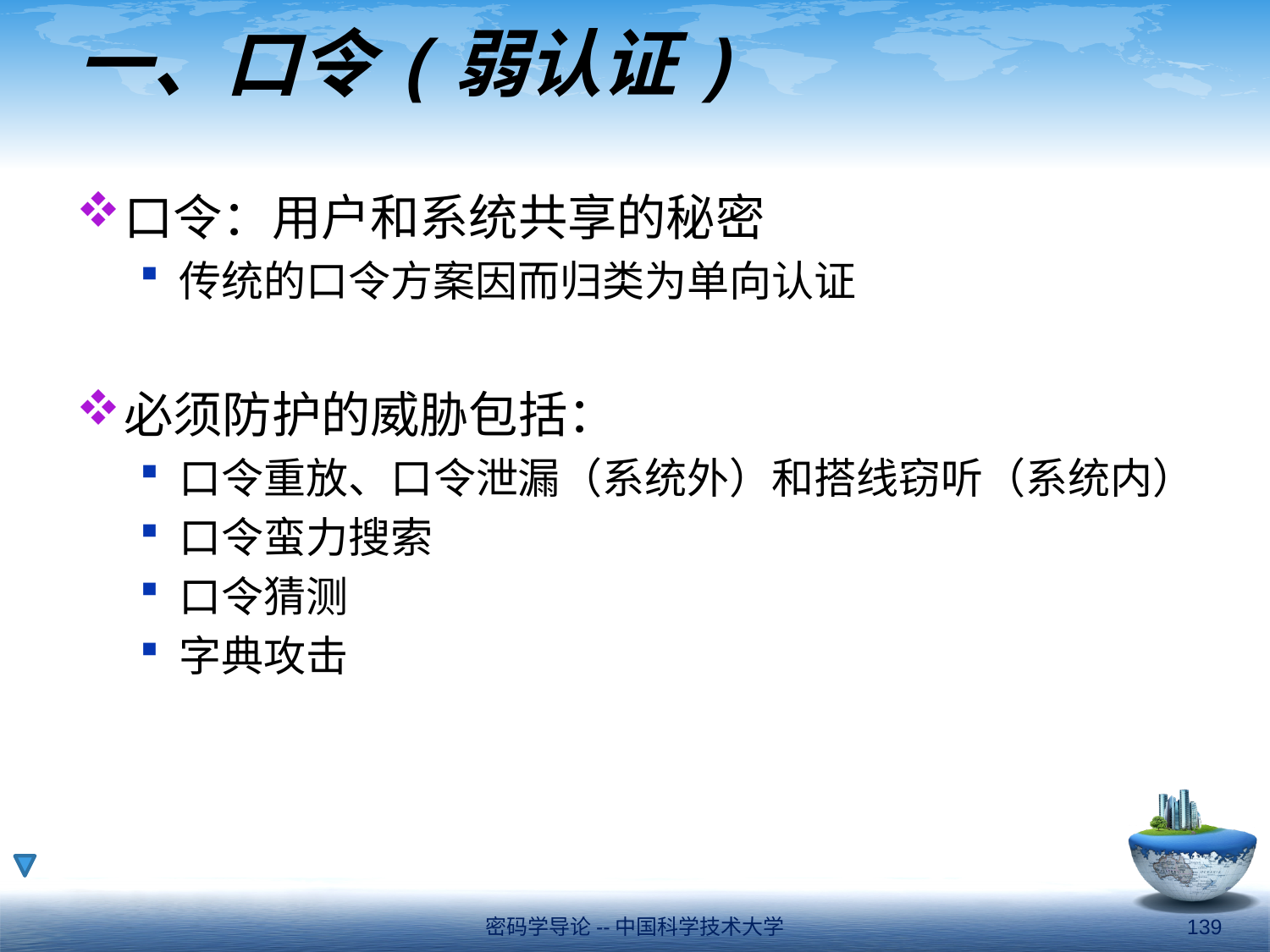

# 一、口令(弱认证)
口令：用户和系统共享的秘密
传统的口令方案因而归类为单向认证

必须防护的威胁包括：
口令重放、口令泄漏（系统外）和搭线窃听（系统内）
口令蛮力搜索
口令猜测
字典攻击

密码学导论--中国科学技术大学
139